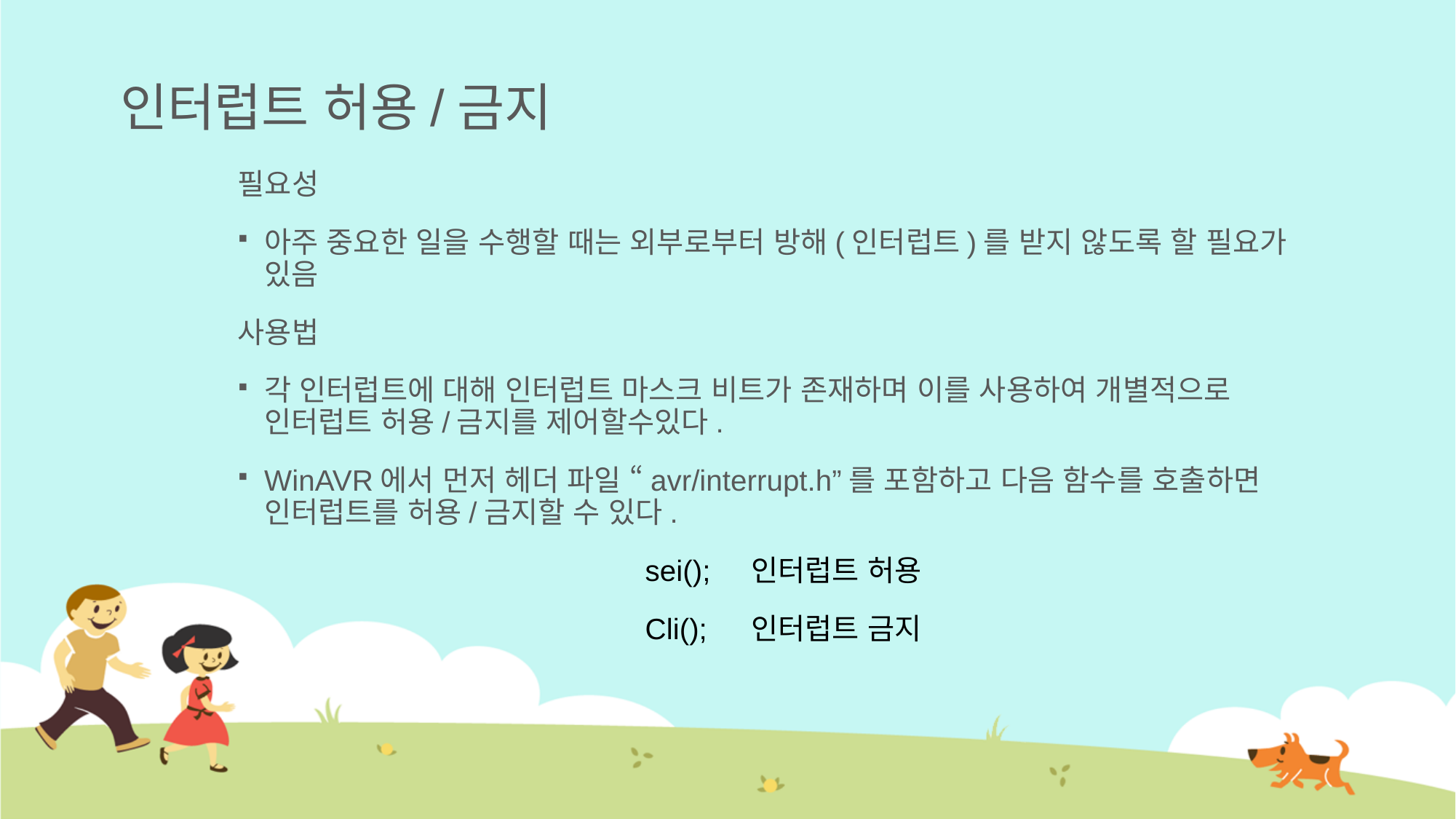

# 인터럽트 허용/금지
필요성
아주 중요한 일을 수행할 때는 외부로부터 방해(인터럽트)를 받지 않도록 할 필요가 있음
사용법
각 인터럽트에 대해 인터럽트 마스크 비트가 존재하며 이를 사용하여 개별적으로 인터럽트 허용/금지를 제어할수있다.
WinAVR에서 먼저 헤더 파일 “avr/interrupt.h”를 포함하고 다음 함수를 호출하면 인터럽트를 허용/금지할 수 있다.
sei();		인터럽트 허용
Cli();		인터럽트 금지